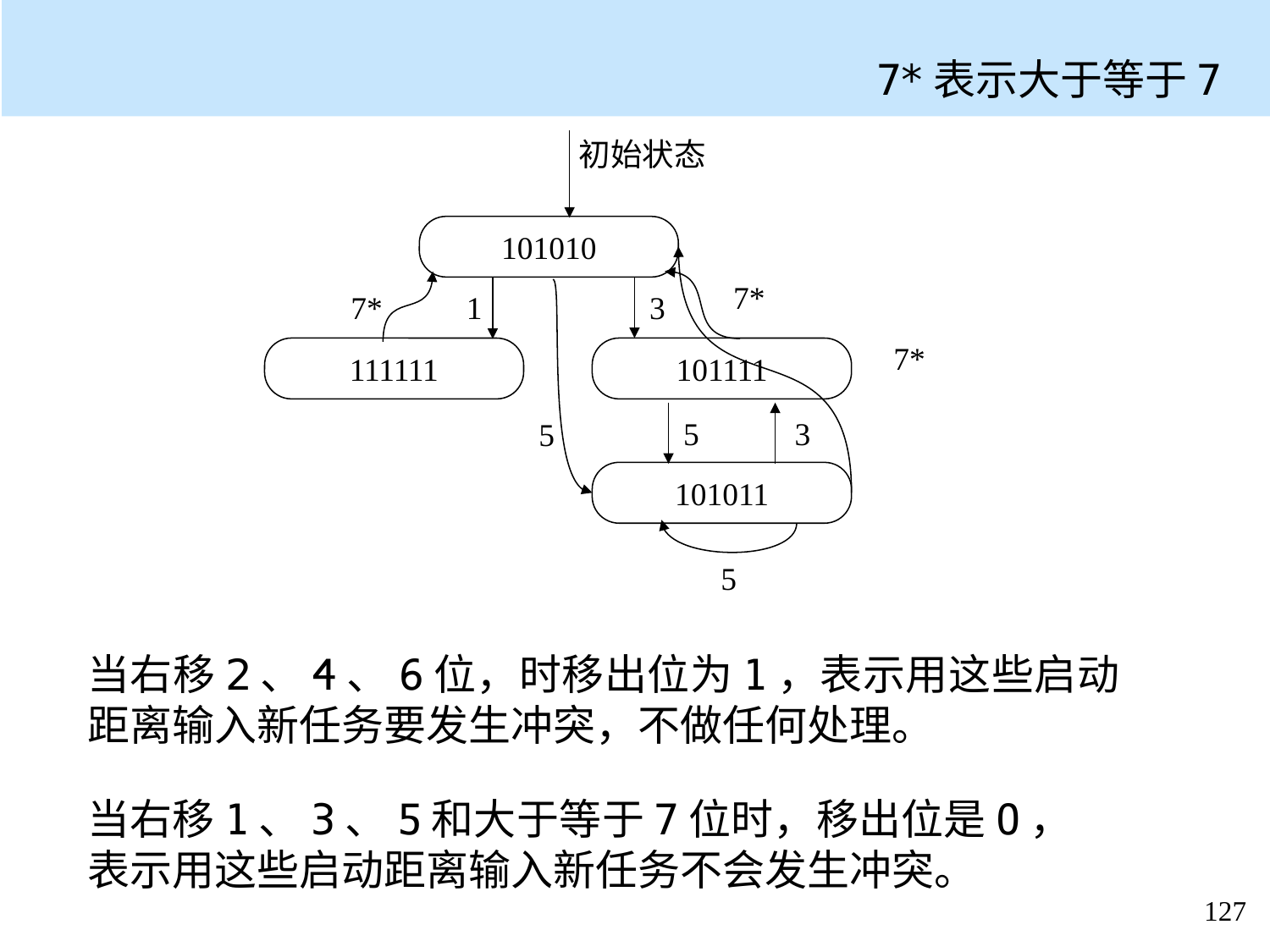

7*表示大于等于7
初始状态
101010

7*
1
7*
3
7*
111111
101111

5
3
5
101011

5
当右移2、4、6位，时移出位为1，表示用这些启动距离输入新任务要发生冲突，不做任何处理。
当右移1、3、5和大于等于7位时，移出位是0，表示用这些启动距离输入新任务不会发生冲突。